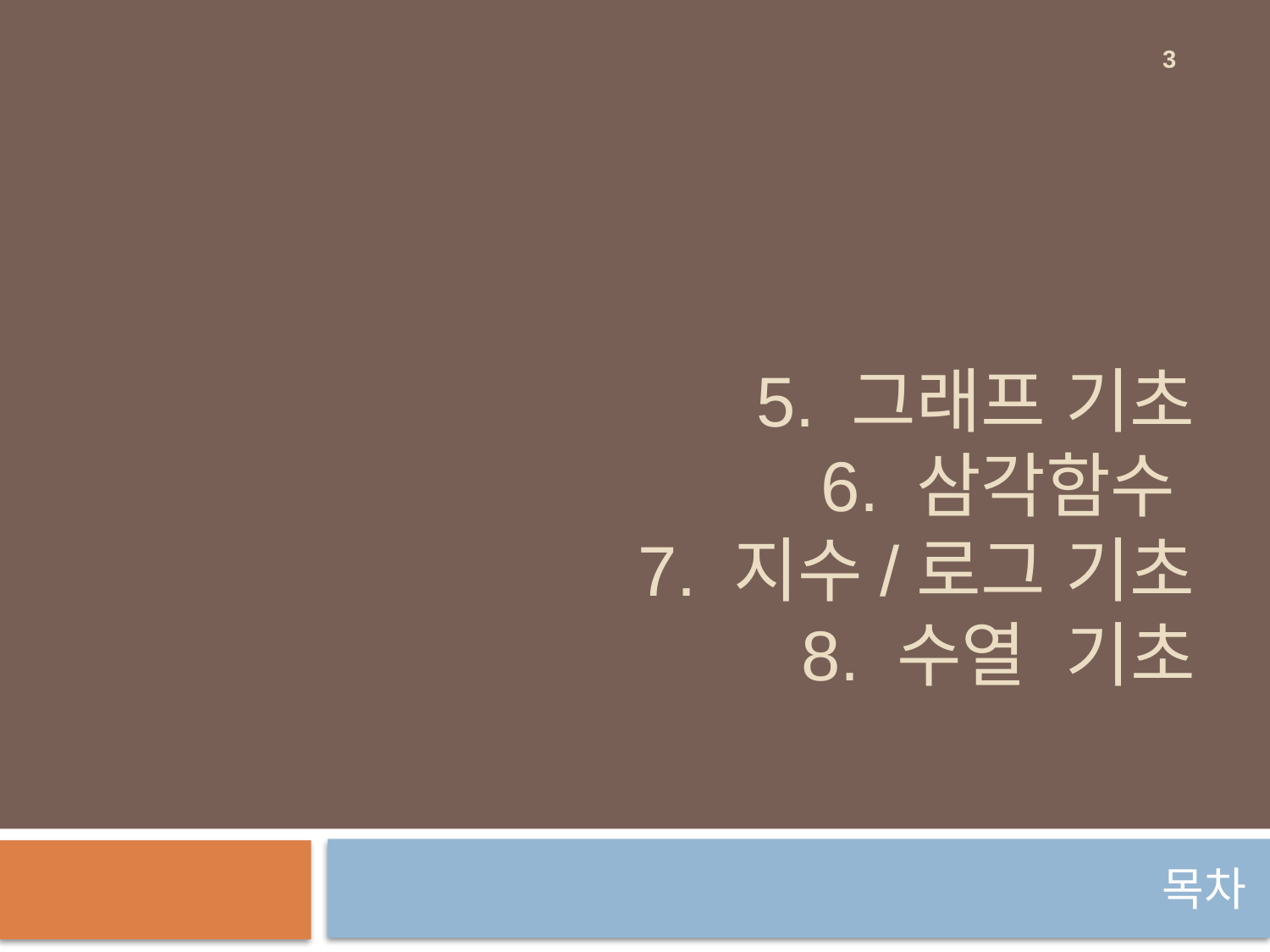

3
# 5. 그래프 기초 6. 삼각함수 7. 지수/로그 기초 8. 수열  기초
목차